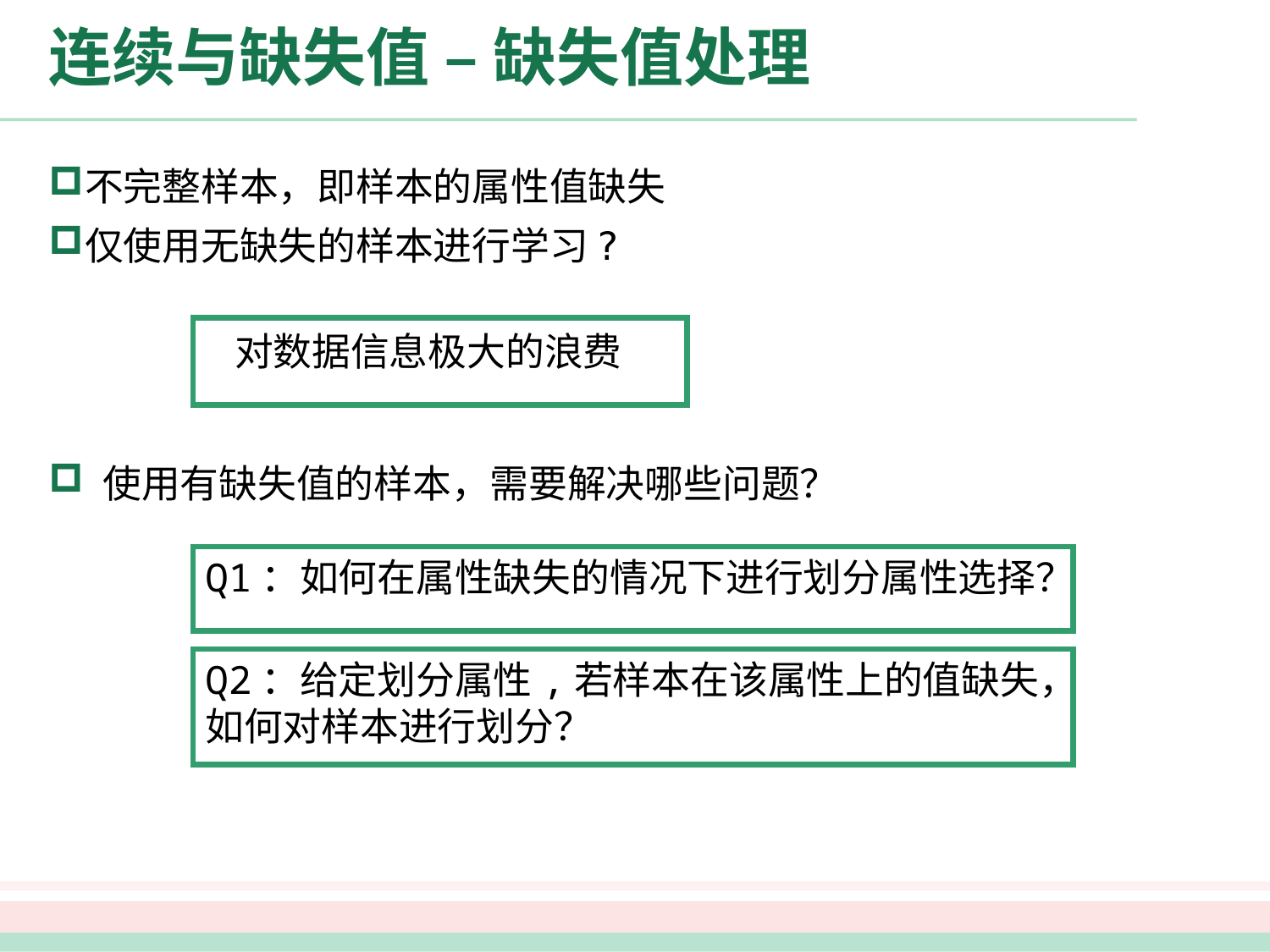

# 连续与缺失值 – 缺失值处理
不完整样本，即样本的属性值缺失
仅使用无缺失的样本进行学习?

 使用有缺失值的样本，需要解决哪些问题？

  对数据信息极大的浪费
Q1：如何在属性缺失的情况下进行划分属性选择？
Q2：给定划分属性,若样本在该属性上的值缺失，如何对样本进行划分？